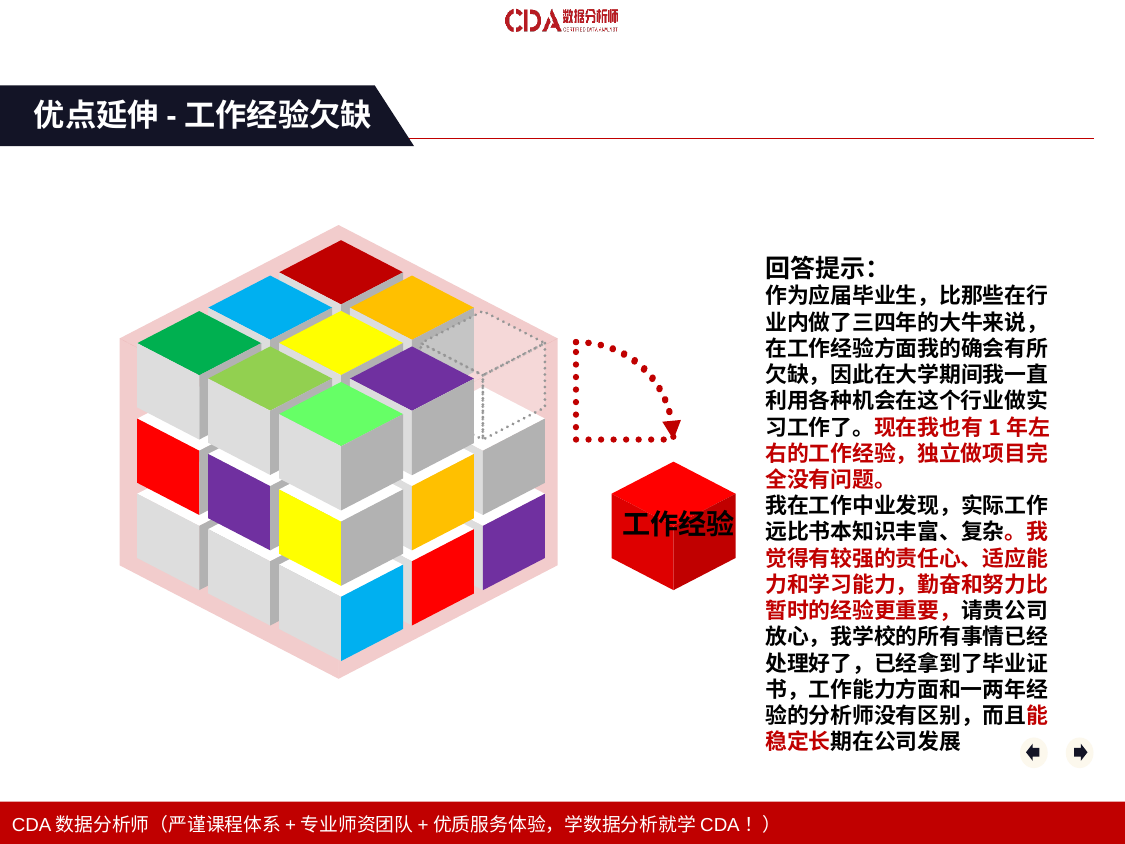

优点延伸-工作经验欠缺

回答提示：
作为应届毕业生，比那些在行业内做了三四年的大牛来说，在工作经验方面我的确会有所欠缺，因此在大学期间我一直利用各种机会在这个行业做实习工作了。现在我也有1年左右的工作经验，独立做项目完全没有问题。
我在工作中业发现，实际工作远比书本知识丰富、复杂。我觉得有较强的责任心、适应能力和学习能力，勤奋和努力比暂时的经验更重要，请贵公司放心，我学校的所有事情已经处理好了，已经拿到了毕业证书，工作能力方面和一两年经验的分析师没有区别，而且能稳定长期在公司发展

工作经验